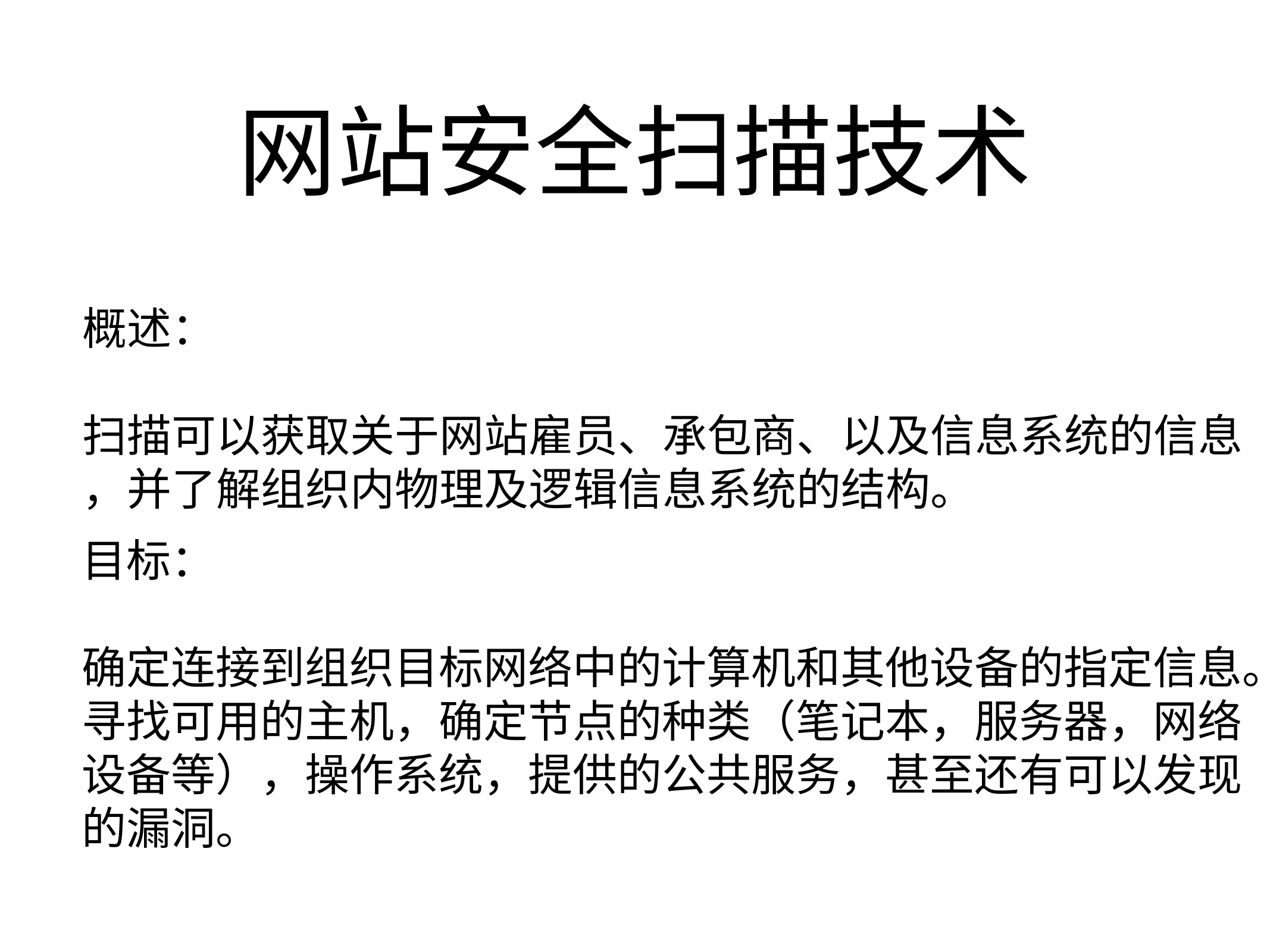

# 网站安全扫描技术
概述：

扫描可以获取关于网站雇员、承包商、以及信息系统的信息
，并了解组织内物理及逻辑信息系统的结构。
目标：

确定连接到组织目标网络中的计算机和其他设备的指定信息。
寻找可用的主机，确定节点的种类（笔记本，服务器，网络
设备等），操作系统，提供的公共服务，甚至还有可以发现
的漏洞。